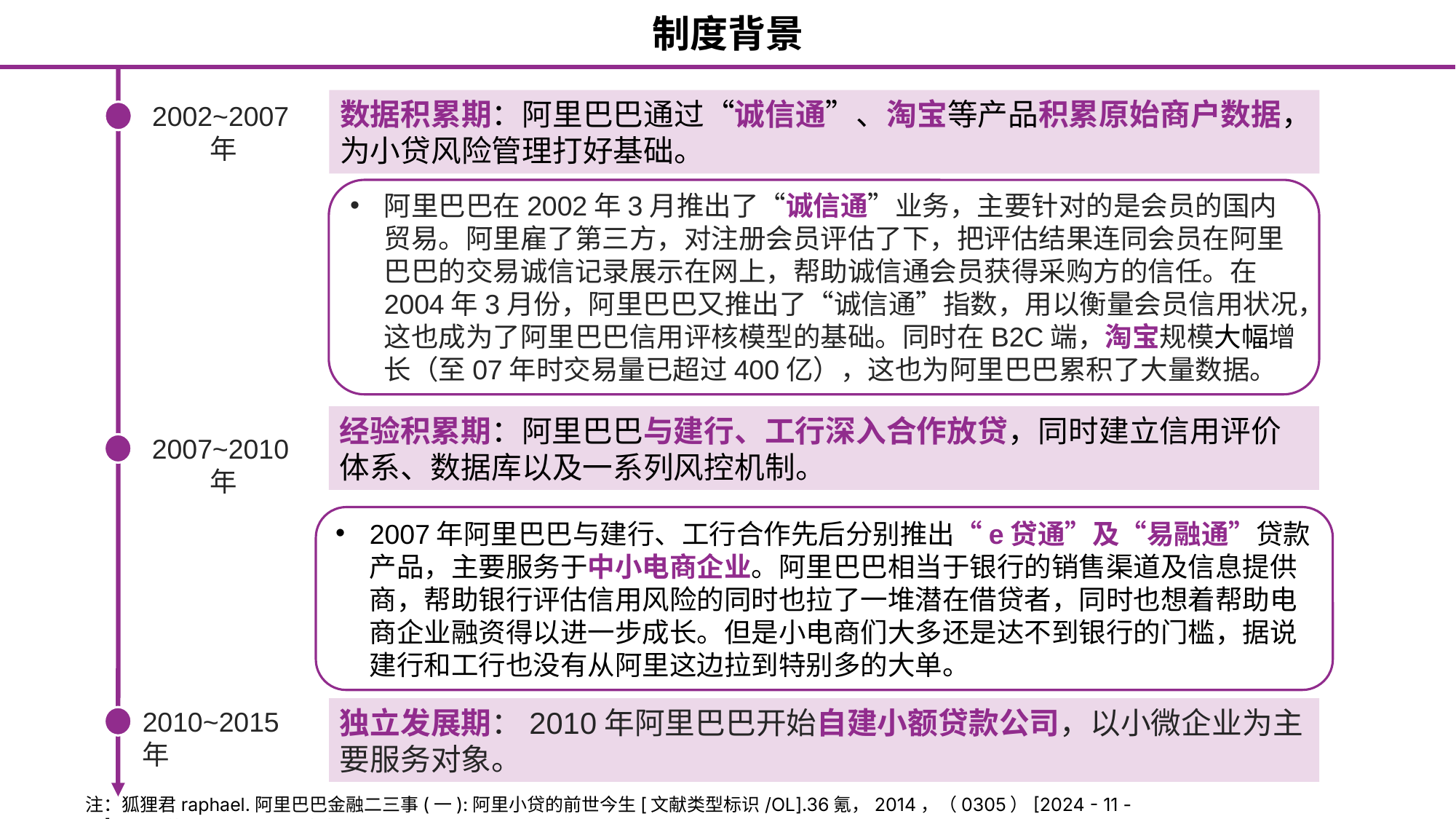

# 制度背景
数据积累期：阿里巴巴通过“诚信通”、淘宝等产品积累原始商户数据，为小贷风险管理打好基础。
2002~2007年

阿里巴巴在2002年3月推出了“诚信通”业务，主要针对的是会员的国内贸易。阿里雇了第三方，对注册会员评估了下，把评估结果连同会员在阿里巴巴的交易诚信记录展示在网上，帮助诚信通会员获得采购方的信任。在2004年3月份，阿里巴巴又推出了“诚信通”指数，用以衡量会员信用状况，这也成为了阿里巴巴信用评核模型的基础。同时在B2C端，淘宝规模大幅增长（至07年时交易量已超过400亿），这也为阿里巴巴累积了大量数据。
经验积累期：阿里巴巴与建行、工行深入合作放贷，同时建立信用评价体系、数据库以及一系列风控机制。
2007~2010年

2007年阿里巴巴与建行、工行合作先后分别推出“e贷通”及“易融通”贷款产品，主要服务于中小电商企业。阿里巴巴相当于银行的销售渠道及信息提供商，帮助银行评估信用风险的同时也拉了一堆潜在借贷者，同时也想着帮助电商企业融资得以进一步成长。但是小电商们大多还是达不到银行的门槛，据说建行和工行也没有从阿里这边拉到特别多的大单。
独立发展期：2010年阿里巴巴开始自建小额贷款公司，以小微企业为主要服务对象。
2010~2015年

注：狐狸君raphael.阿里巴巴金融二三事(一):阿里小贷的前世今生[文献类型标识/OL].36氪，2014，（0305）[2024 - 11 - 10].https://www.36kr.com/p/1641767485441.